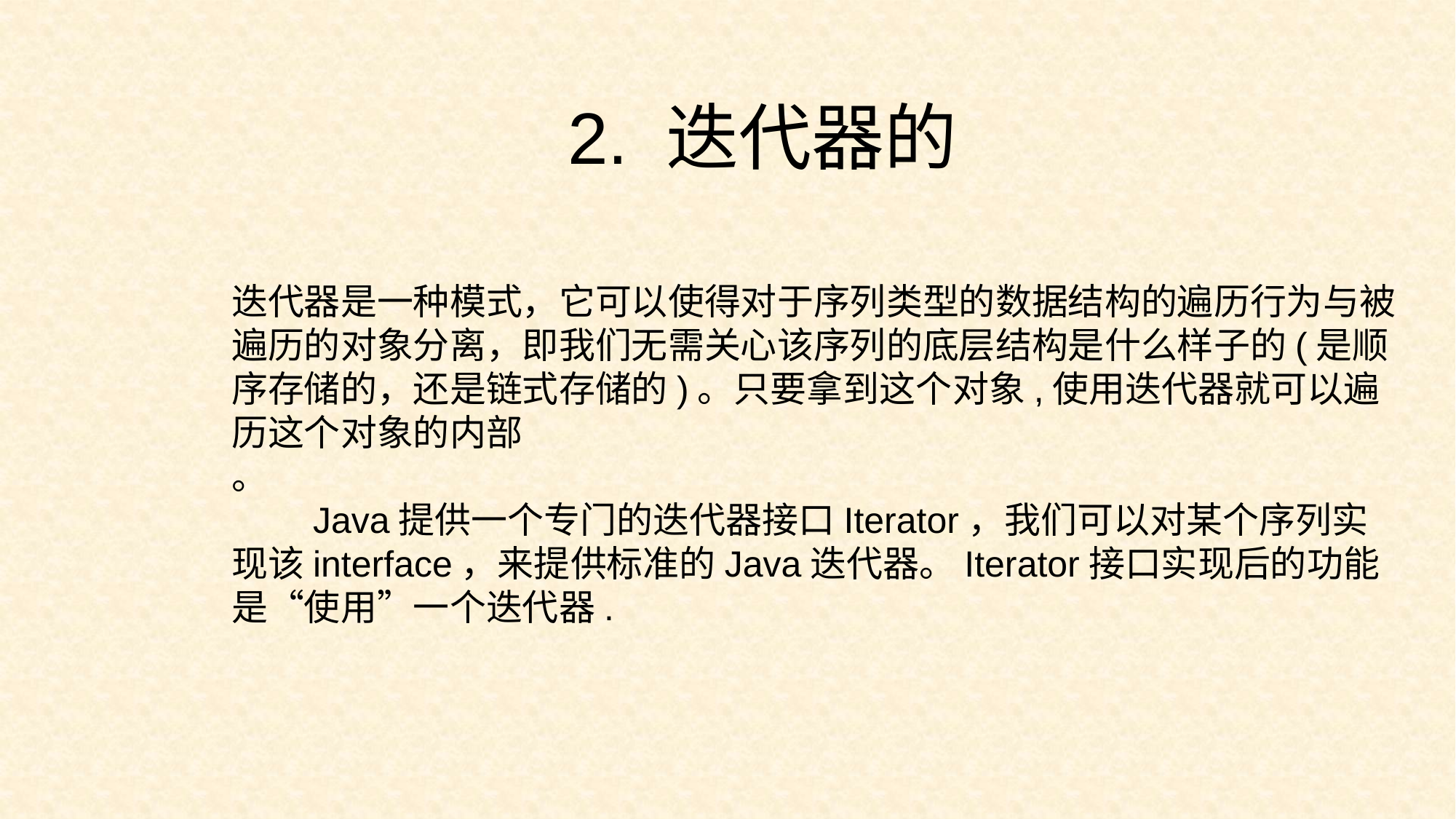

2. 迭代器的
迭代器是一种模式，它可以使得对于序列类型的数据结构的遍历行为与被遍历的对象分离，即我们无需关心该序列的底层结构是什么样子的(是顺序存储的，还是链式存储的)。只要拿到这个对象,使用迭代器就可以遍历这个对象的内部
。
        Java提供一个专门的迭代器接口Iterator，我们可以对某个序列实现该interface，来提供标准的Java迭代器。Iterator接口实现后的功能是“使用”一个迭代器.